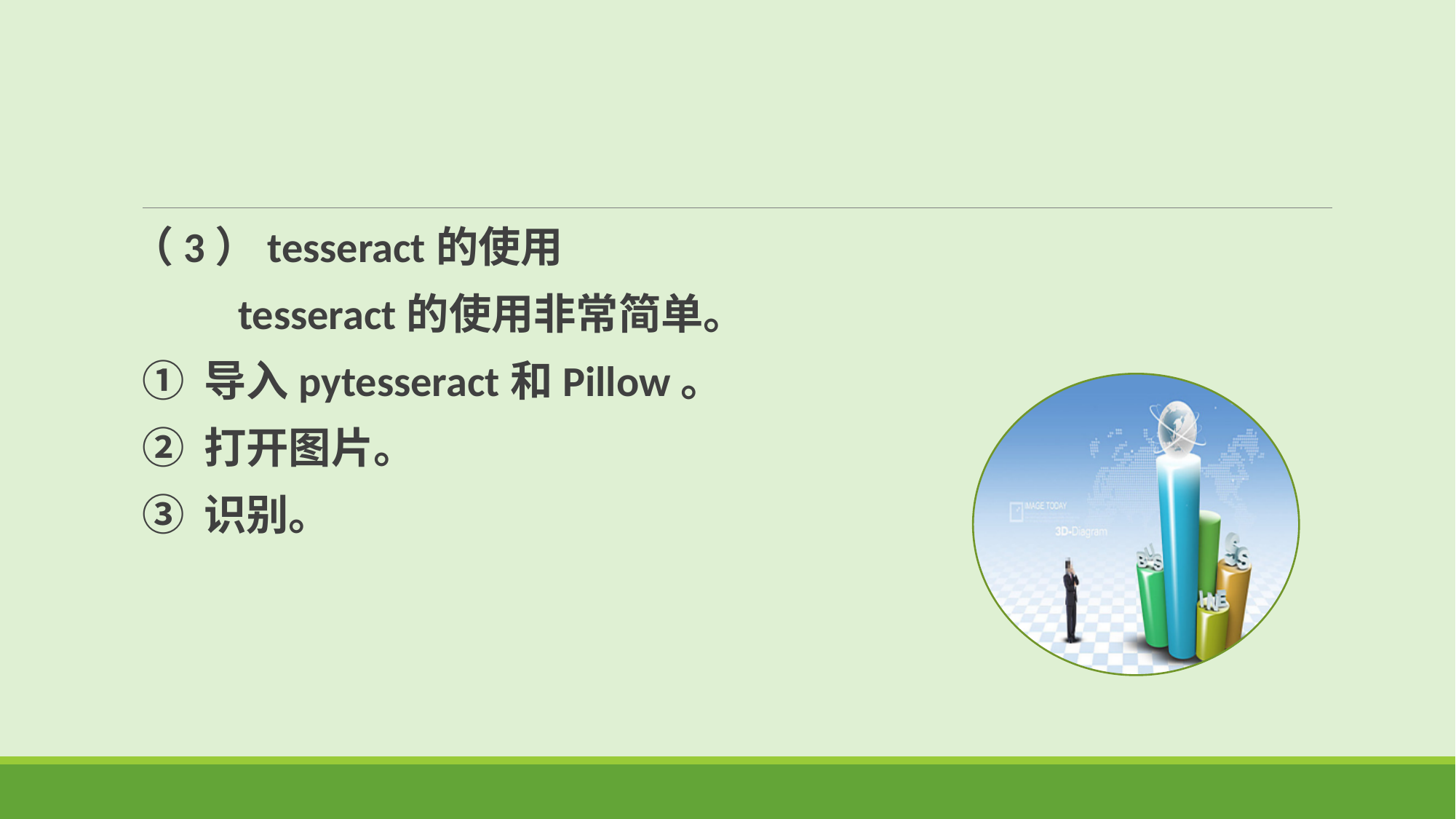

（3）tesseract的使用
          tesseract的使用非常简单。
① 导入pytesseract和Pillow。
② 打开图片。
③ 识别。